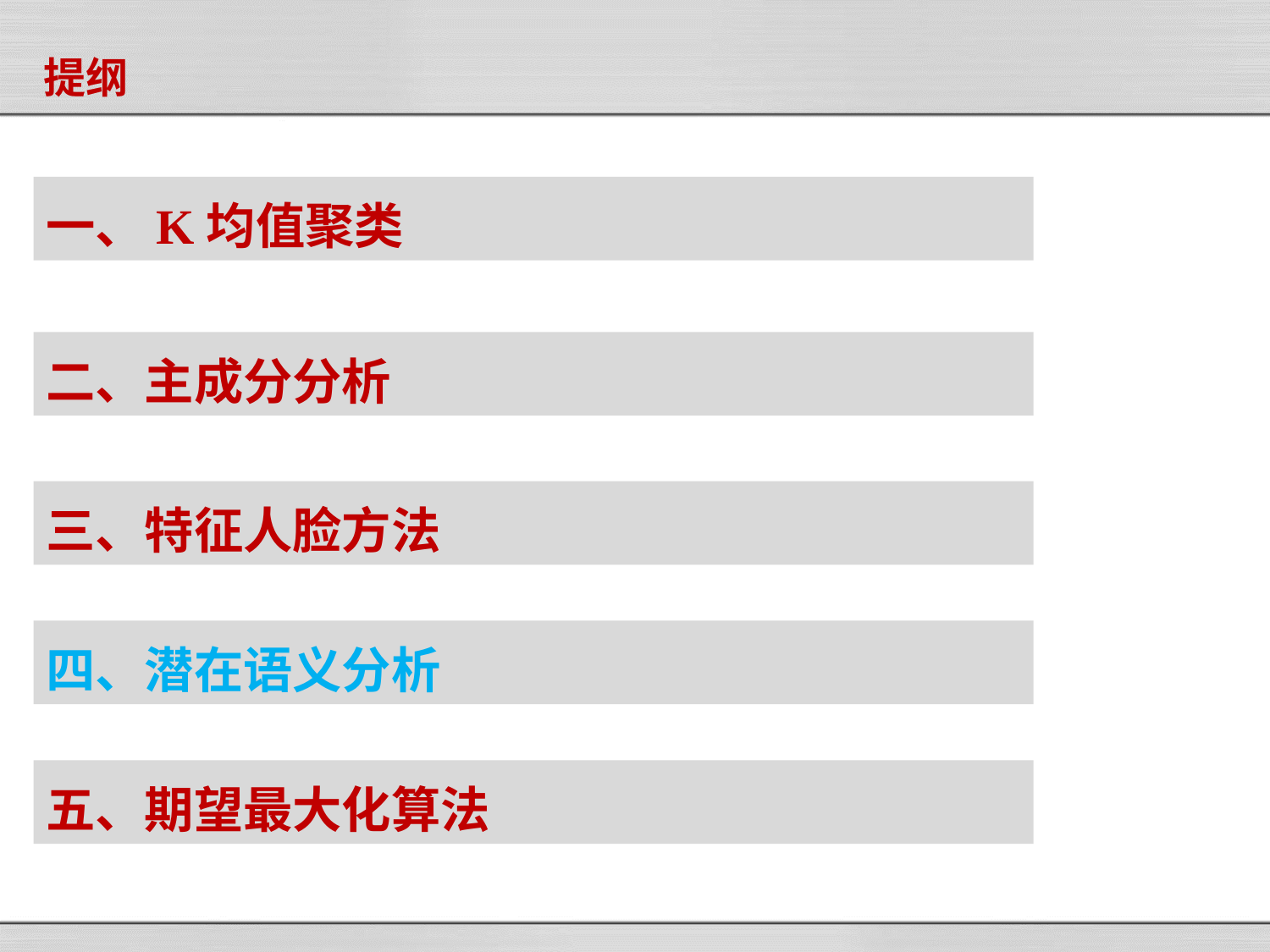

提纲
一、K均值聚类
二、主成分分析
三、特征人脸方法
四、潜在语义分析
五、期望最大化算法